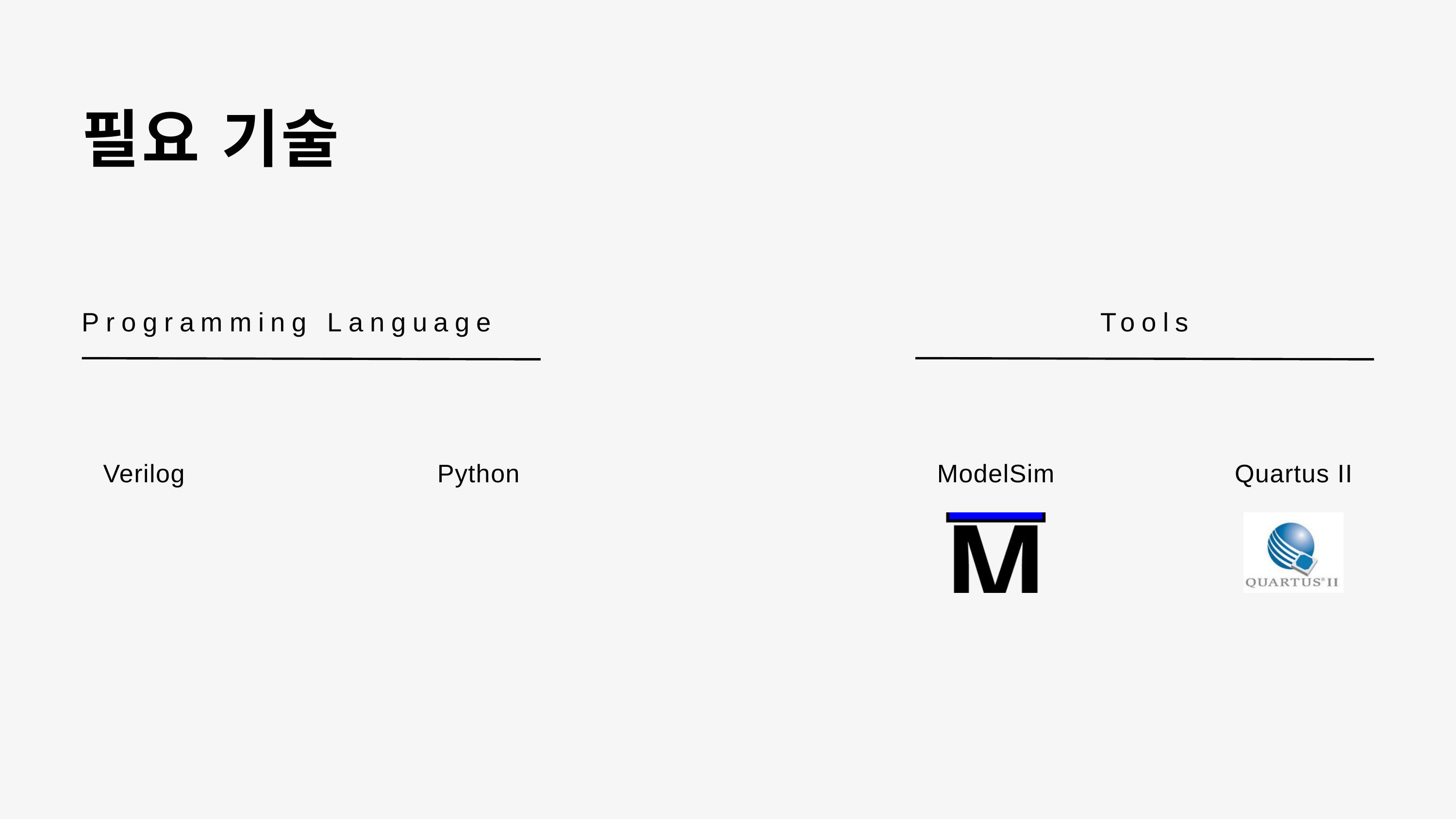

필요 기술
Programming Language
Tools

Verilog
Python
ModelSim
Quartus II